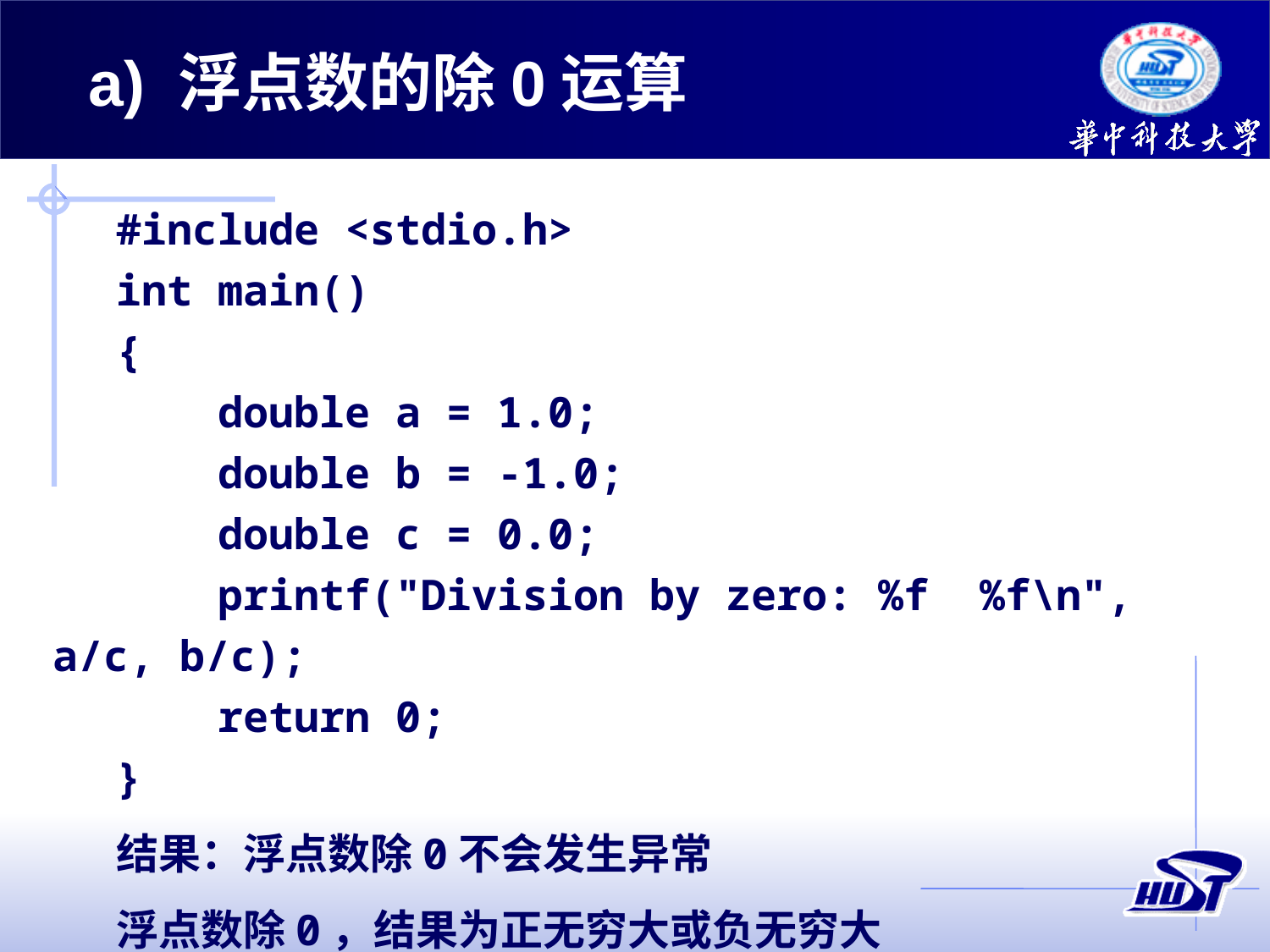

a) 浮点数的除0运算
#include <stdio.h>
int main()
{
    double a = 1.0;
    double b = -1.0;
    double c = 0.0;
    printf("Division by zero: %f  %f\n", a/c, b/c);
    return 0;
}
结果：浮点数除0不会发生异常
浮点数除0，结果为正无穷大或负无穷大